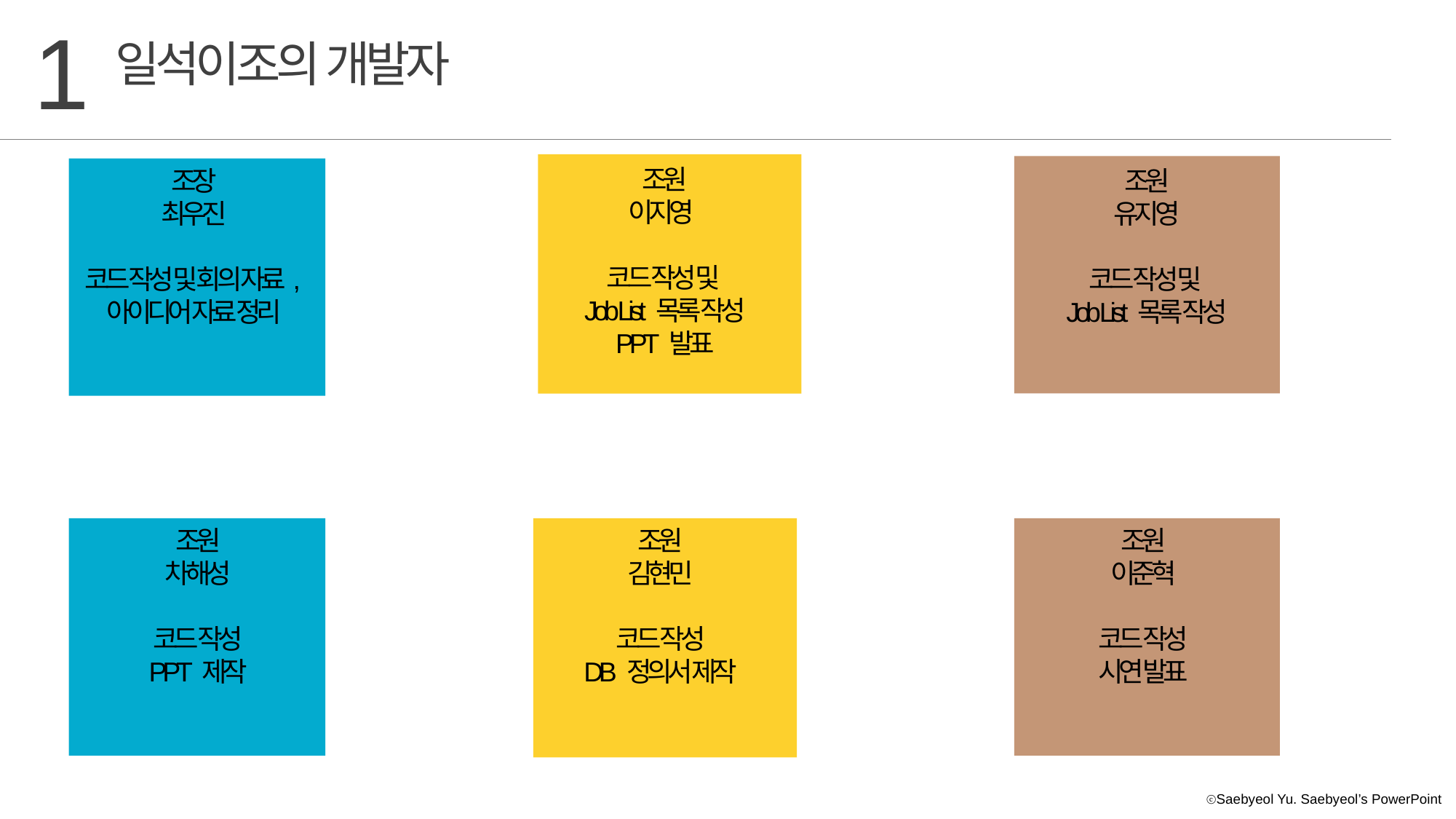

1
일석이조의 개발자

조원
이지영

코드 작성 및
Job List 목록 작성
PPT 발표
조장
최우진

코드 작성 및 회의 자료,
아이디어 자료 정리

조원
유지영

코드 작성 및
Job List 목록 작성

조원
이준혁

코드 작성
시연 발표

조원
차해성

코드 작성
PPT 제작
조원
김현민

코드 작성
DB 정의서 제작